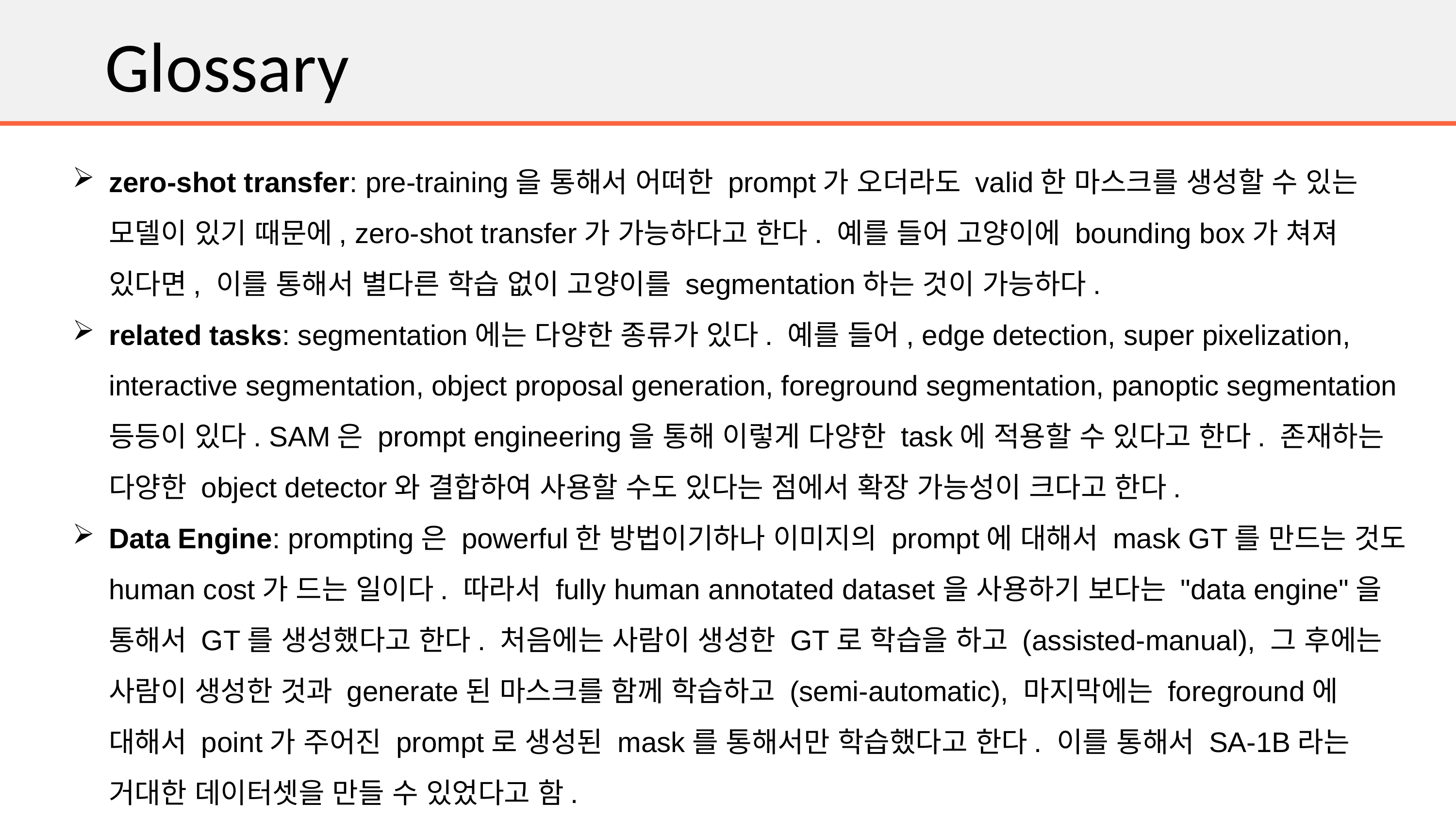

Glossary

zero-shot transfer: pre-training을 통해서 어떠한 prompt가 오더라도 valid한 마스크를 생성할 수 있는 모델이 있기 때문에, zero-shot transfer가 가능하다고 한다. 예를 들어 고양이에 bounding box가 쳐져 있다면, 이를 통해서 별다른 학습 없이 고양이를 segmentation하는 것이 가능하다.
related tasks: segmentation에는 다양한 종류가 있다. 예를 들어, edge detection, super pixelization, interactive segmentation, object proposal generation, foreground segmentation, panoptic segmentation 등등이 있다. SAM은 prompt engineering을 통해 이렇게 다양한 task에 적용할 수 있다고 한다. 존재하는 다양한 object detector와 결합하여 사용할 수도 있다는 점에서 확장 가능성이 크다고 한다.
Data Engine: prompting은 powerful한 방법이기하나 이미지의 prompt에 대해서 mask GT를 만드는 것도 human cost가 드는 일이다. 따라서 fully human annotated dataset을 사용하기 보다는 "data engine"을 통해서 GT를 생성했다고 한다. 처음에는 사람이 생성한 GT로 학습을 하고 (assisted-manual), 그 후에는 사람이 생성한 것과 generate된 마스크를 함께 학습하고 (semi-automatic), 마지막에는 foreground에 대해서 point가 주어진 prompt로 생성된 mask를 통해서만 학습했다고 한다. 이를 통해서 SA-1B라는 거대한 데이터셋을 만들 수 있었다고 함.